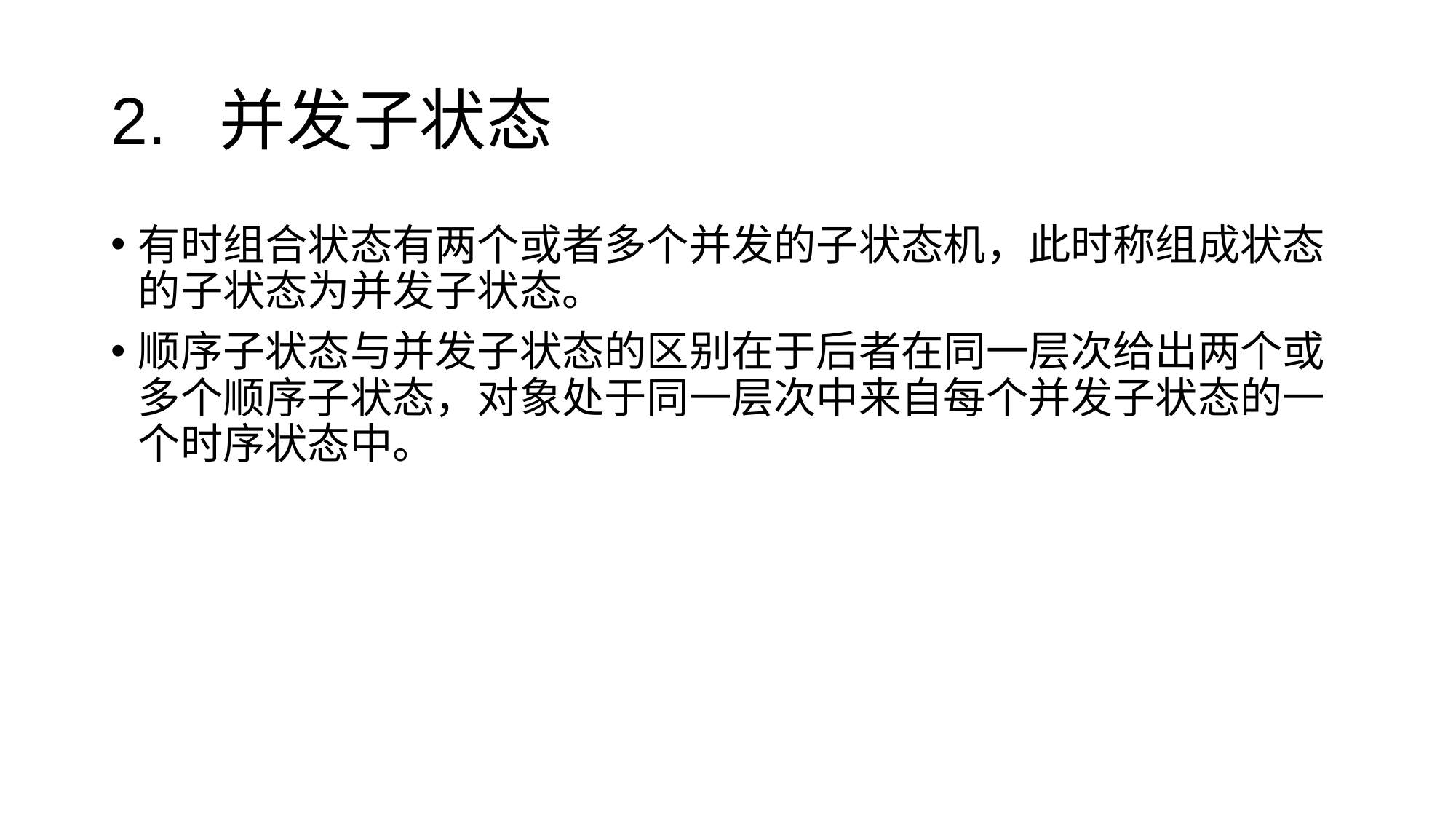

# 2.  并发子状态
有时组合状态有两个或者多个并发的子状态机，此时称组成状态的子状态为并发子状态。
顺序子状态与并发子状态的区别在于后者在同一层次给出两个或多个顺序子状态，对象处于同一层次中来自每个并发子状态的一个时序状态中。